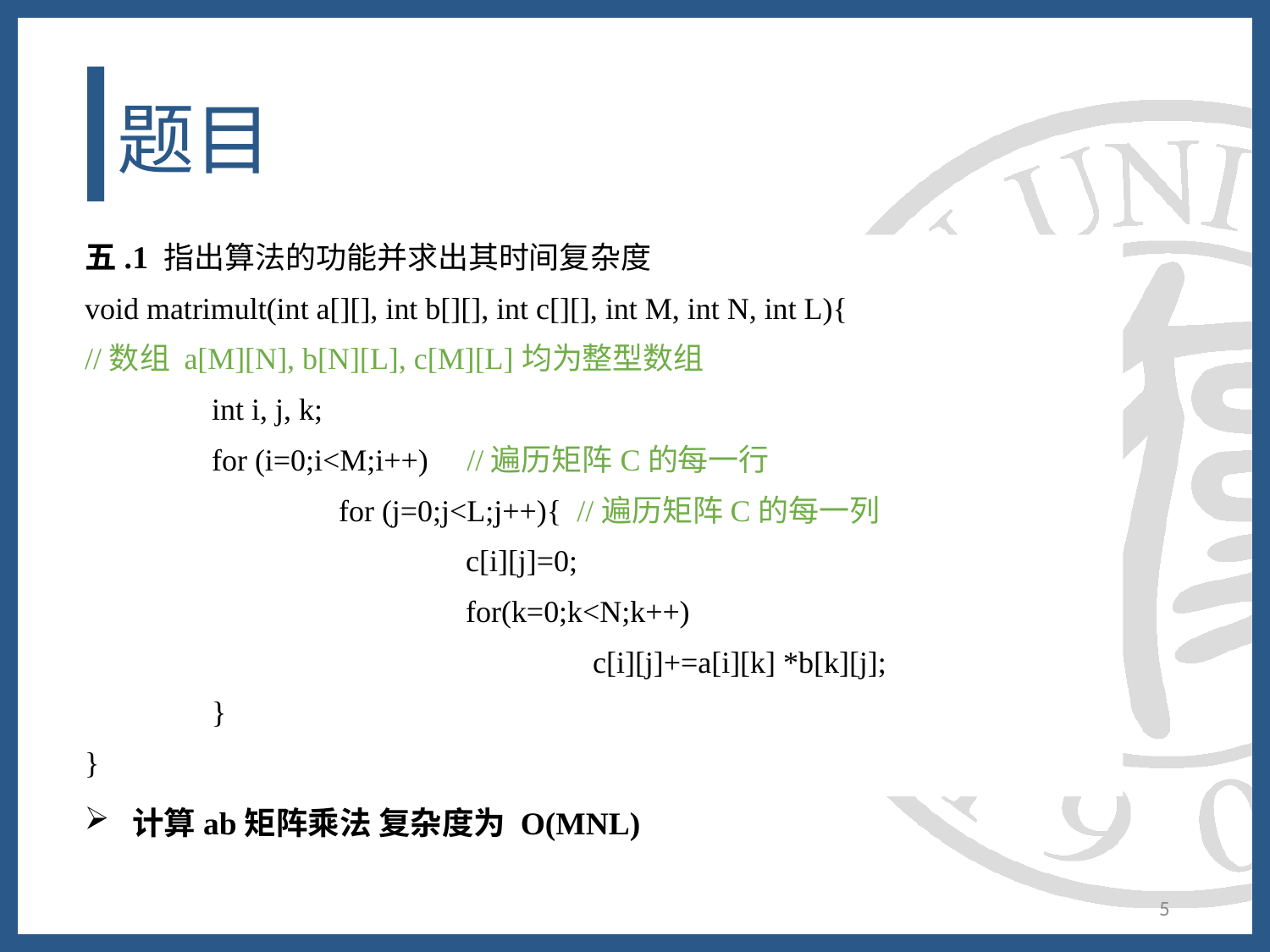

# 题目
五.1 指出算法的功能并求出其时间复杂度
void matrimult(int a[][], int b[][], int c[][], int M, int N, int L){
//数组 a[M][N], b[N][L], c[M][L]均为整型数组
	int i, j, k;
	for (i=0;i<M;i++)     //遍历矩阵C的每一行
		for (j=0;j<L;j++){  //遍历矩阵C的每一列
			c[i][j]=0;
			for(k=0;k<N;k++)
				c[i][j]+=a[i][k] *b[k][j];
	}
}

计算ab矩阵乘法 复杂度为 O(MNL)
5